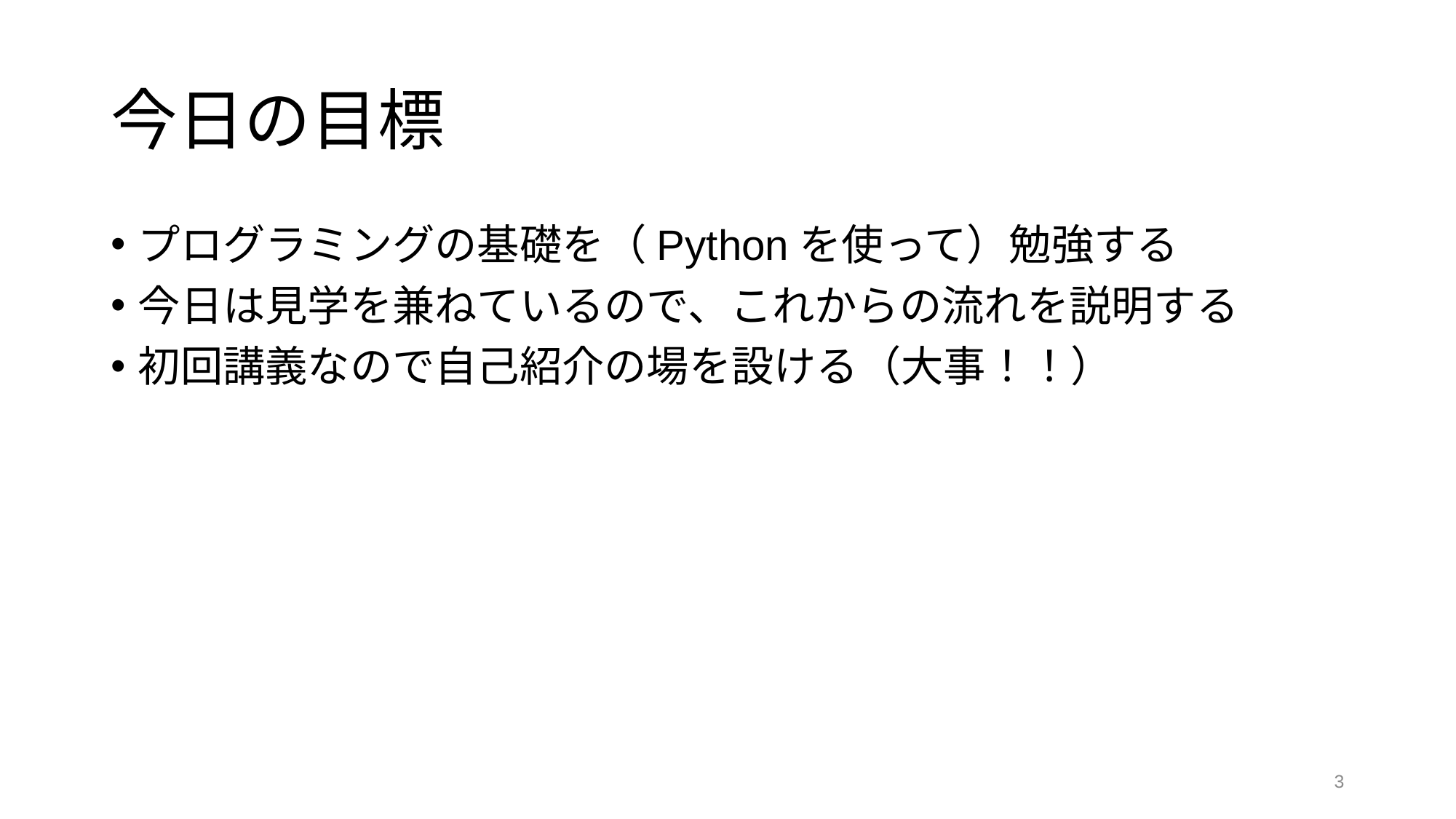

# 今日の目標
プログラミングの基礎を（Pythonを使って）勉強する
今日は見学を兼ねているので、これからの流れを説明する
初回講義なので自己紹介の場を設ける（大事！！）

3